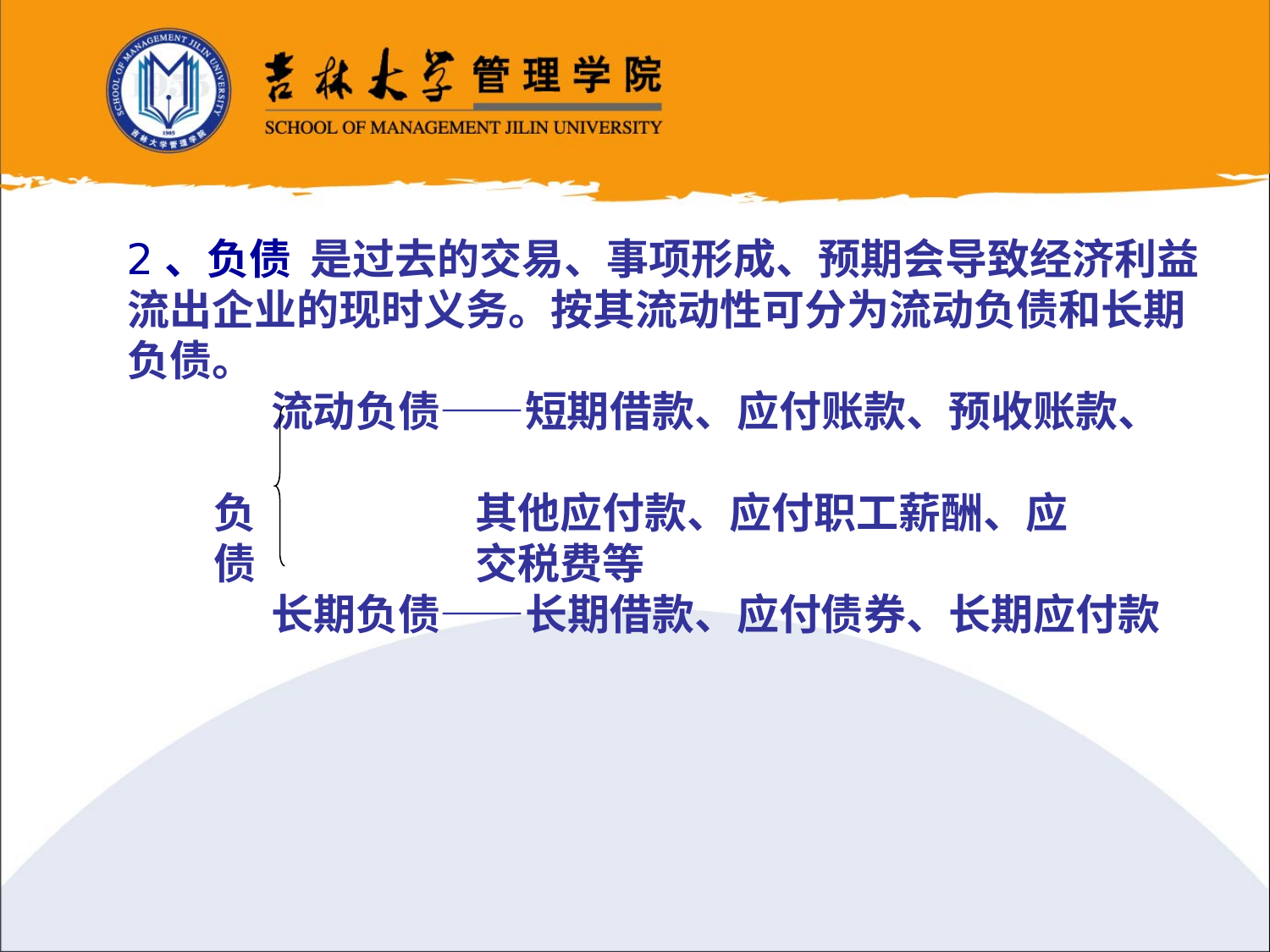

2、负债  是过去的交易、事项形成、预期会导致经济利益流出企业的现时义务。按其流动性可分为流动负债和长期负债。
              流动负债——短期借款、应付账款、预收账款、
        负                       其他应付款、应付职工薪酬、应
        债                       交税费等
              长期负债——长期借款、应付债券、长期应付款

27